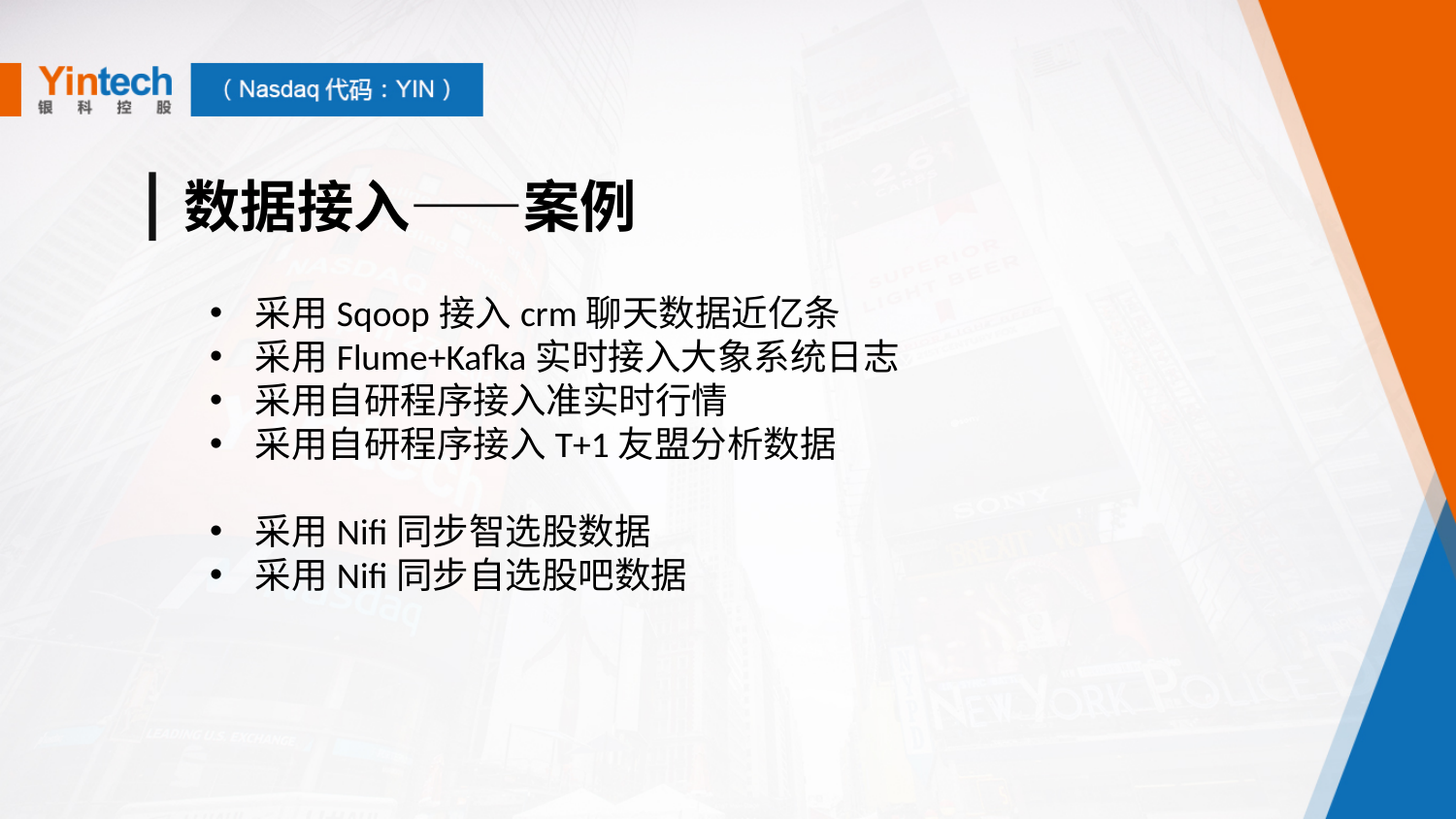

数据接入——案例

采用Sqoop接入crm聊天数据近亿条
采用Flume+Kafka实时接入大象系统日志
采用自研程序接入准实时行情
采用自研程序接入T+1友盟分析数据

采用Nifi同步智选股数据
采用Nifi同步自选股吧数据